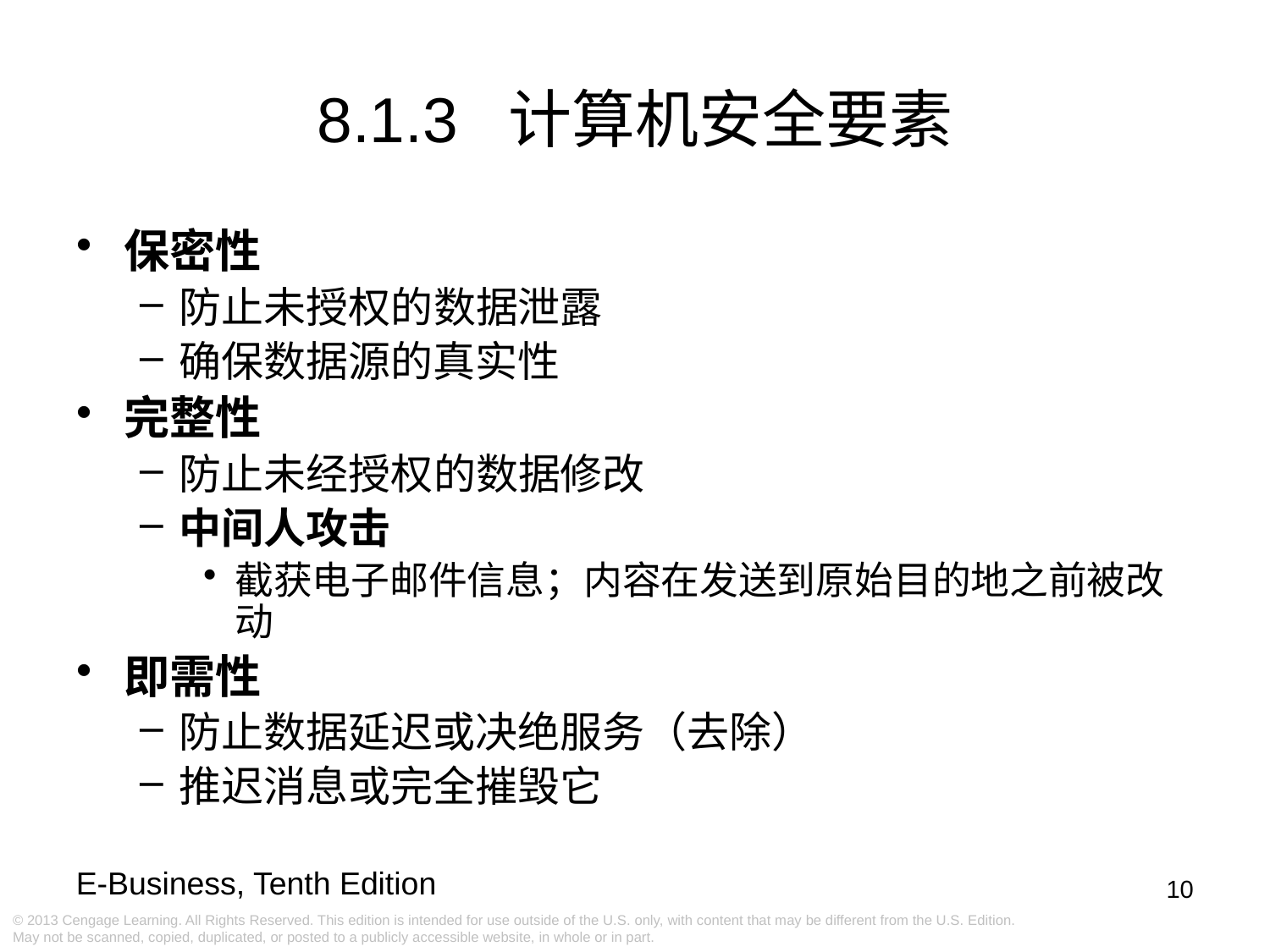

8.1.3  计算机安全要素
保密性
防止未授权的数据泄露
确保数据源的真实性
完整性
防止未经授权的数据修改
中间人攻击
截获电子邮件信息；内容在发送到原始目的地之前被改动
即需性
防止数据延迟或决绝服务（去除）
推迟消息或完全摧毁它
10